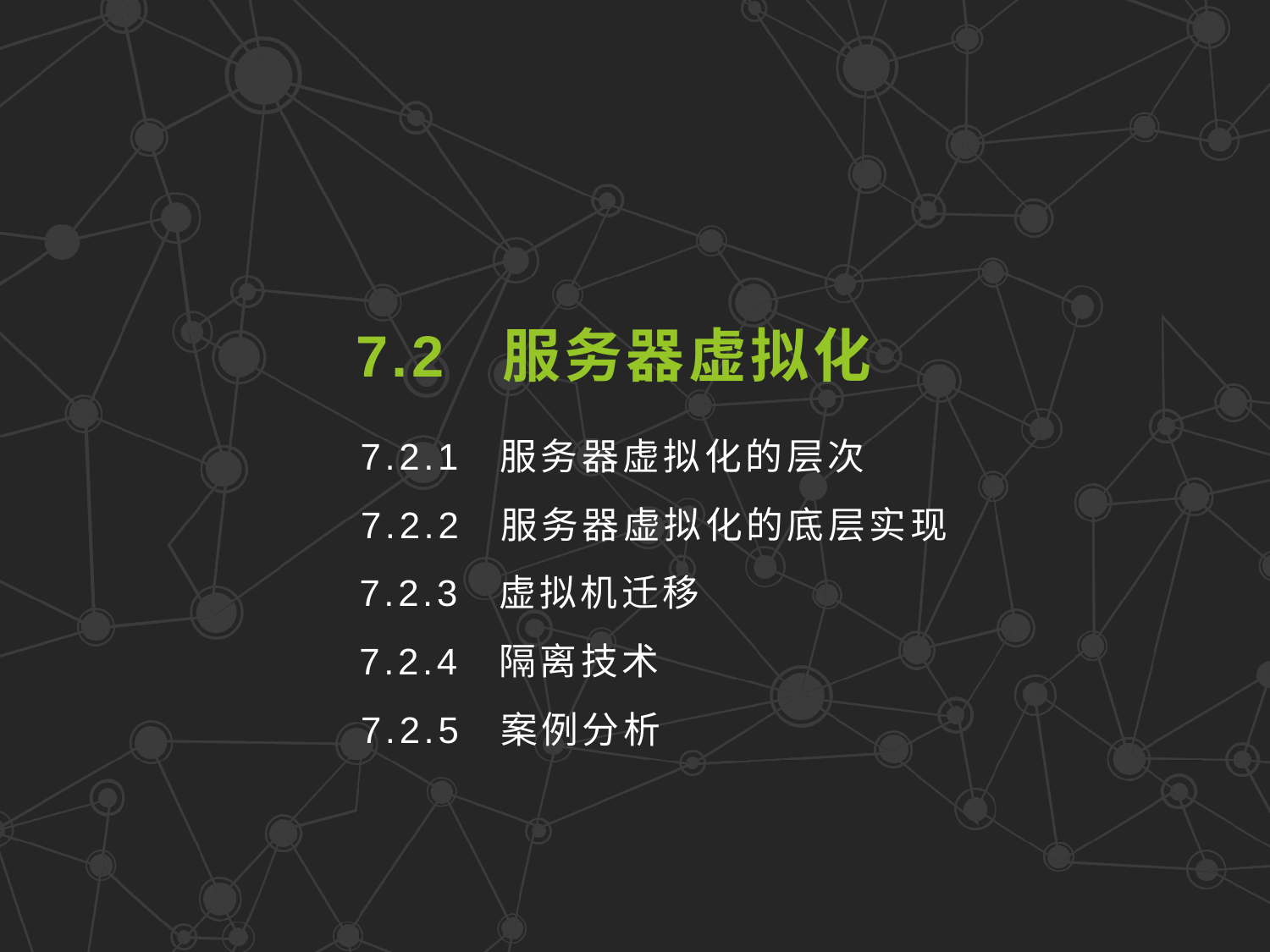

7.2  服务器虚拟化
7.2.1  服务器虚拟化的层次
7.2.2  服务器虚拟化的底层实现
7.2.3  虚拟机迁移
7.2.4  隔离技术
7.2.5  案例分析